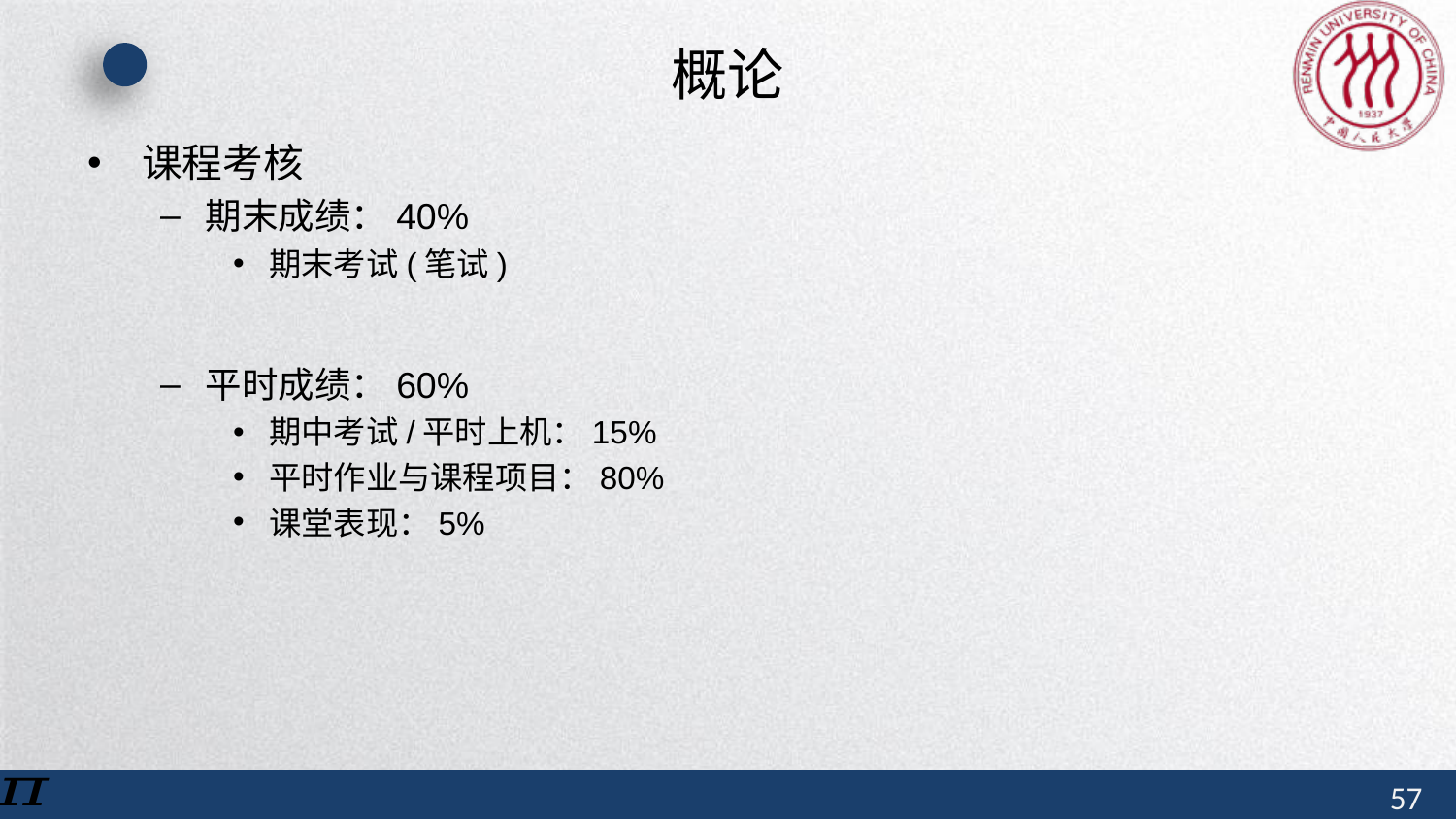

# 概论
课程考核
期末成绩：40%
期末考试(笔试)

平时成绩：60%
期中考试/平时上机：15%
平时作业与课程项目：80%
课堂表现：5%